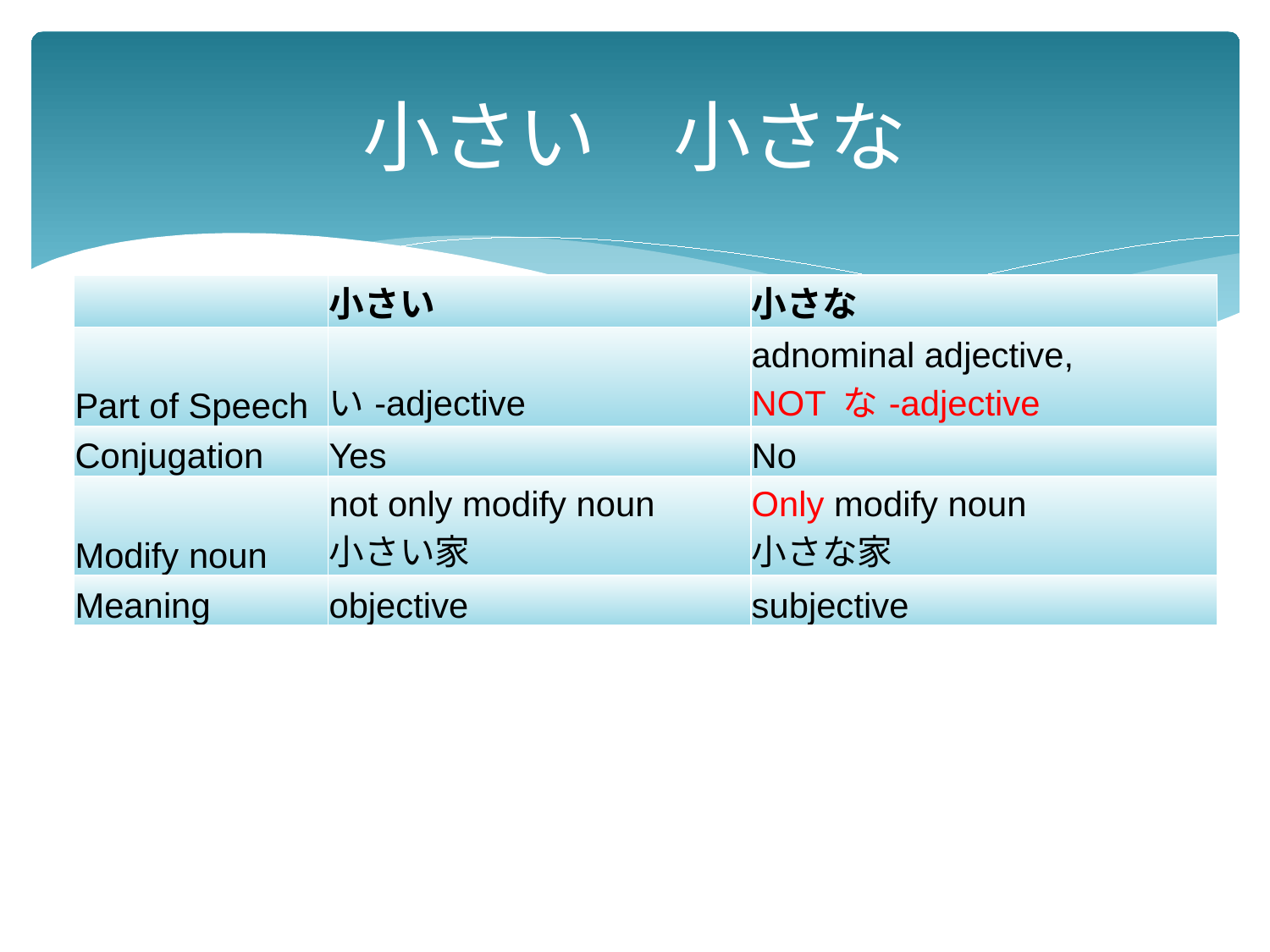

# 小さい　小さな
|  | 小さい | 小さな |
| --- | --- | --- |
| Part of Speech | い-adjective | adnominal adjective, NOT な-adjective |
| Conjugation | Yes | No |
| Modify noun | not only modify noun 小さい家 | Only modify noun 小さな家 |
| Meaning | objective | subjective |